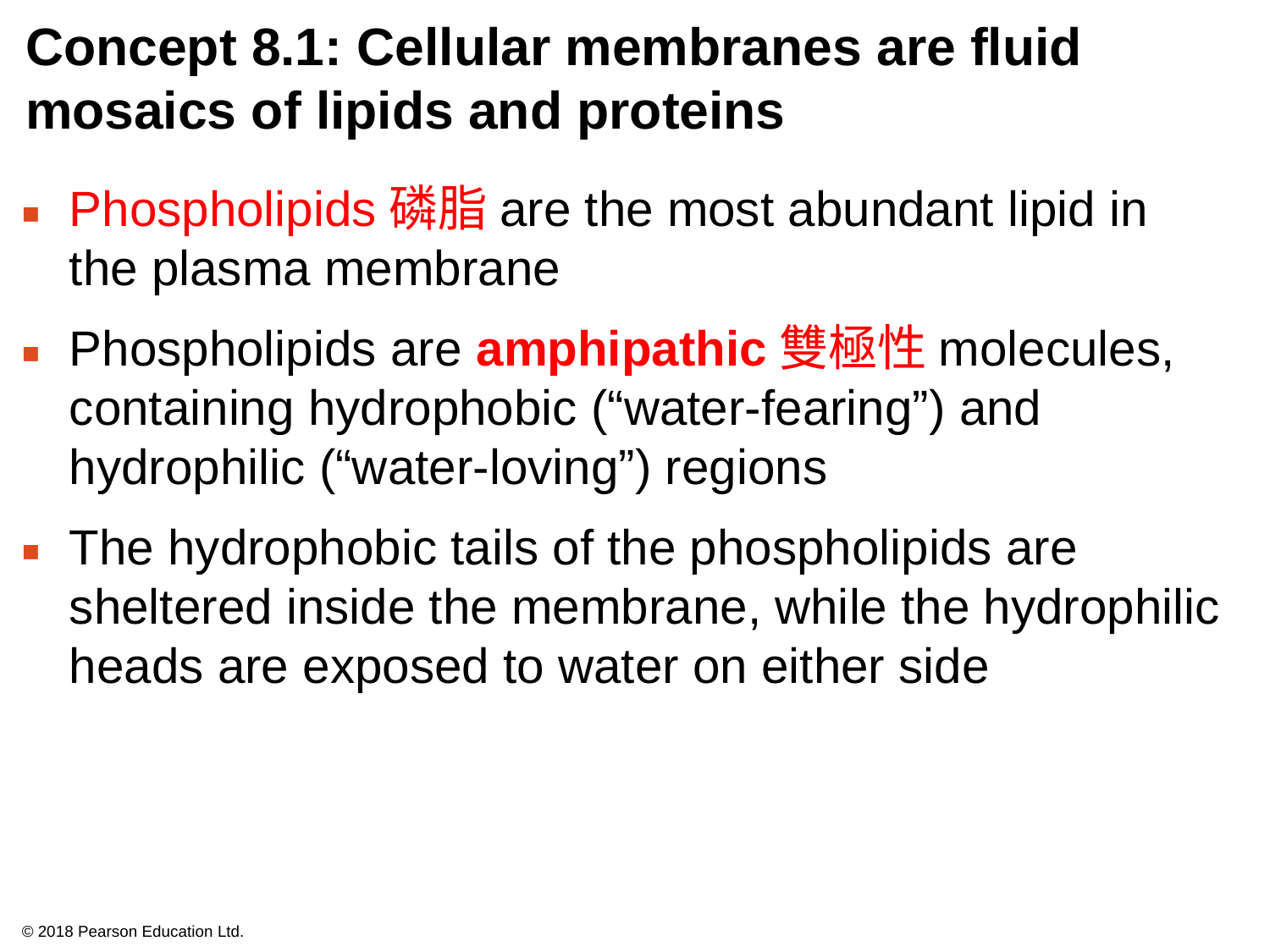

# Concept 8.1: Cellular membranes are fluid mosaics of lipids and proteins
Phospholipids磷脂are the most abundant lipid in the plasma membrane
Phospholipids are amphipathic雙極性molecules, containing hydrophobic (“water-fearing”) and hydrophilic (“water-loving”) regions
The hydrophobic tails of the phospholipids are sheltered inside the membrane, while the hydrophilic heads are exposed to water on either side
© 2018 Pearson Education Ltd.